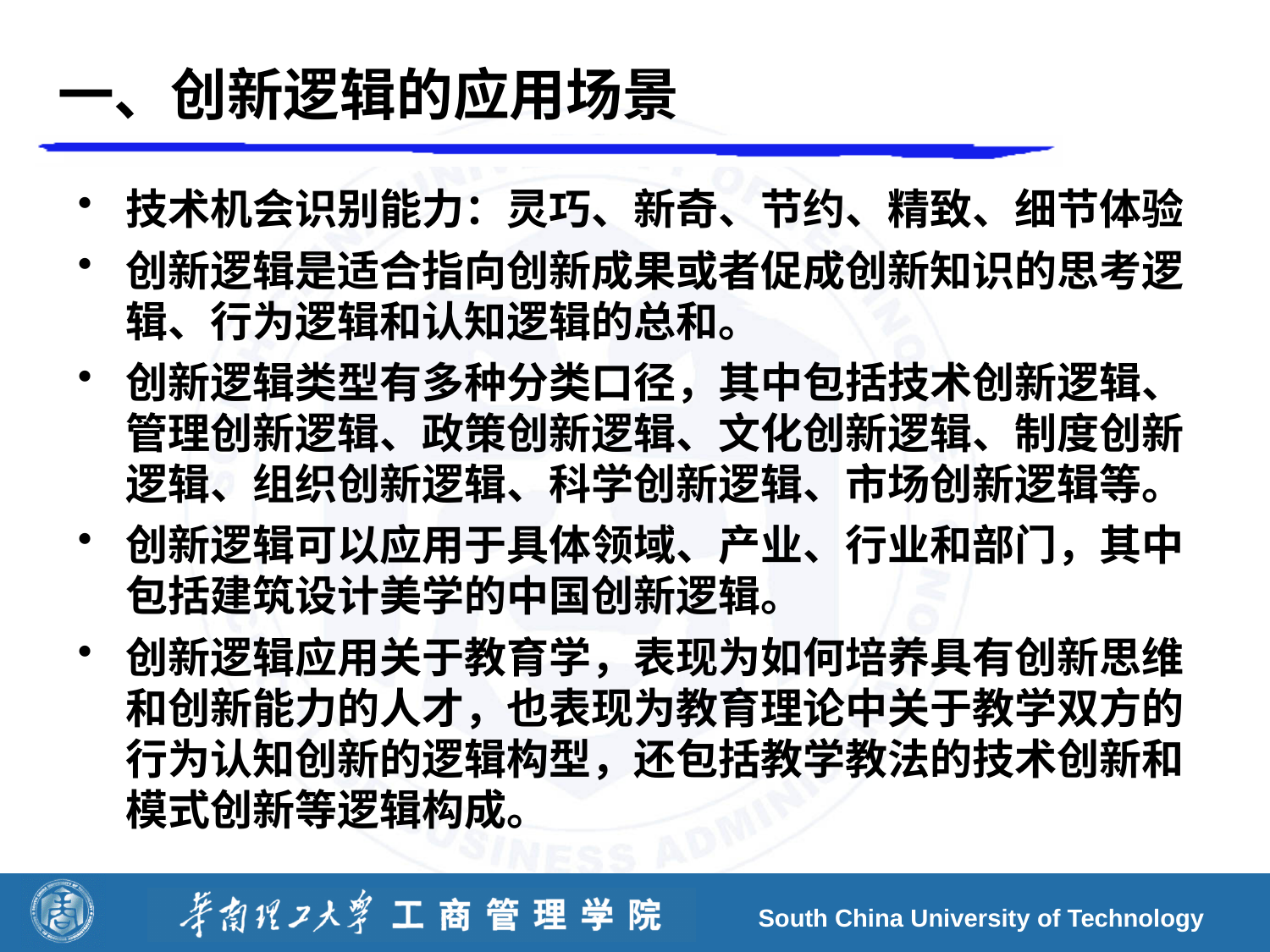

# 一、创新逻辑的应用场景
技术机会识别能力：灵巧、新奇、节约、精致、细节体验
创新逻辑是适合指向创新成果或者促成创新知识的思考逻辑、行为逻辑和认知逻辑的总和。
创新逻辑类型有多种分类口径，其中包括技术创新逻辑、管理创新逻辑、政策创新逻辑、文化创新逻辑、制度创新逻辑、组织创新逻辑、科学创新逻辑、市场创新逻辑等。
创新逻辑可以应用于具体领域、产业、行业和部门，其中包括建筑设计美学的中国创新逻辑。
创新逻辑应用关于教育学，表现为如何培养具有创新思维和创新能力的人才，也表现为教育理论中关于教学双方的行为认知创新的逻辑构型，还包括教学教法的技术创新和模式创新等逻辑构成。

South China University of Technology